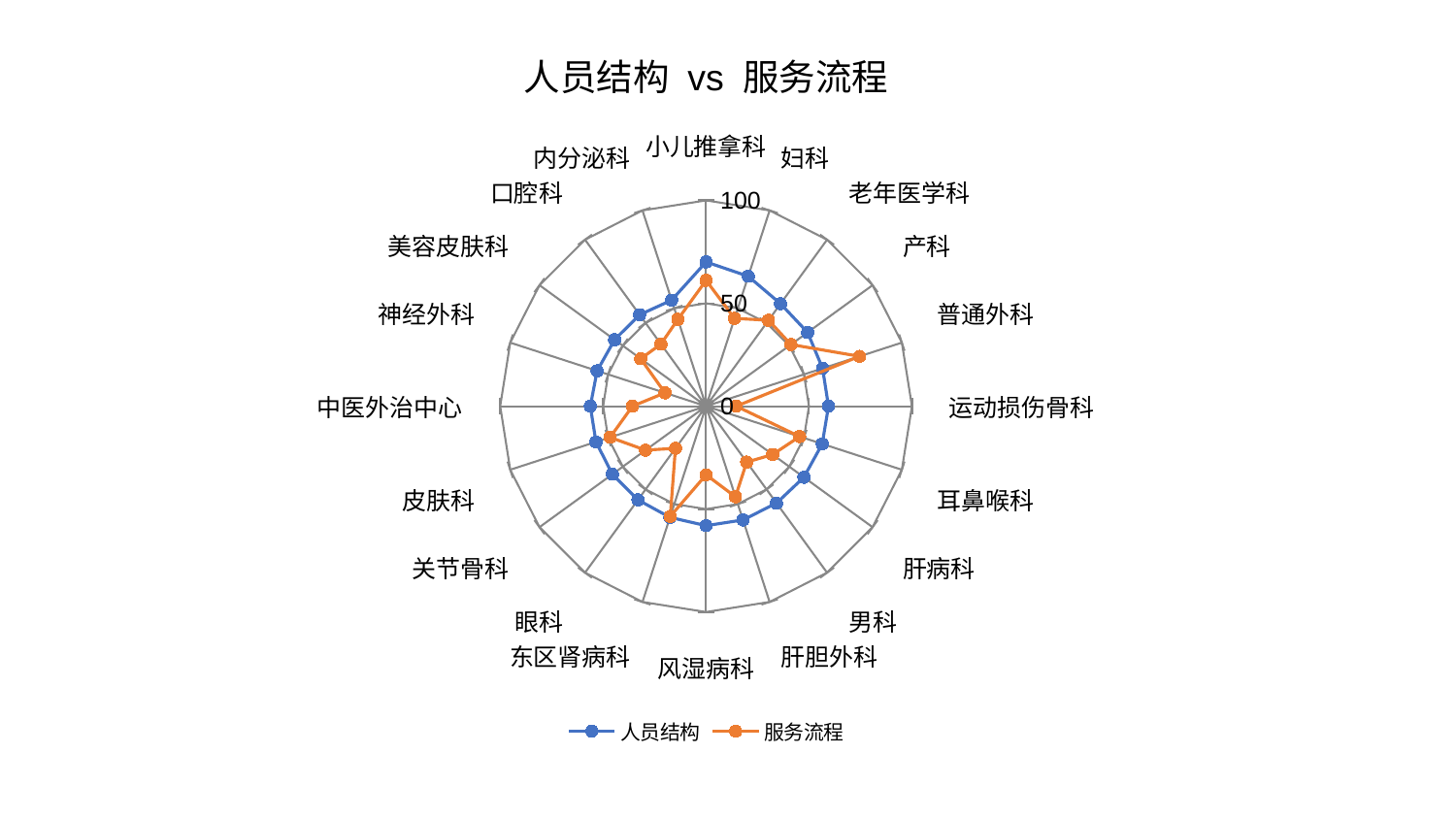

### Chart: 人员结构 vs 服务流程

| Category | 人员结构 | 服务流程 |
|---|---|---|
| 小儿推拿科 | 70.09382547852292 | 61.123687123795385 |
| 妇科 | 66.36809533125594 | 44.85552380514751 |
| 老年医学科 | 61.52919148316098 | 51.6235085853677 |
| 产科 | 61.0011517259956 | 50.971111593137834 |
| 普通外科 | 59.51865322494658 | 78.39145071439467 |
| 运动损伤骨科 | 59.46969193720183 | 14.68905563808493 |
| 耳鼻喉科 | 59.358563219059945 | 47.79297608612322 |
| 肝病科 | 58.7516754983615 | 40.010947798369756 |
| 男科 | 58.23200509304468 | 33.60194071172652 |
| 肝胆外科 | 58.107561941469896 | 46.295136921343186 |
| 风湿病科 | 58.049108330476095 | 33.3492934773028 |
| 东区肾病科 | 56.815719940612844 | 56.29593280940472 |
| 眼科 | 56.27355569450081 | 25.301293944661456 |
| 关节骨科 | 56.243590788471046 | 36.3585238434671 |
| 皮肤科 | 56.23188498147123 | 49.009932364080605 |
| 中医外治中心 | 56.21271483709702 | 35.72596271397829 |
| 神经外科 | 55.619857955974446 | 20.96009607579841 |
| 美容皮肤科 | 54.93336154043597 | 39.25587055610967 |
| 口腔科 | 54.91826675576095 | 37.27552785611081 |
| 内分泌科 | 54.15672023942964 | 44.37113418425934 |
7